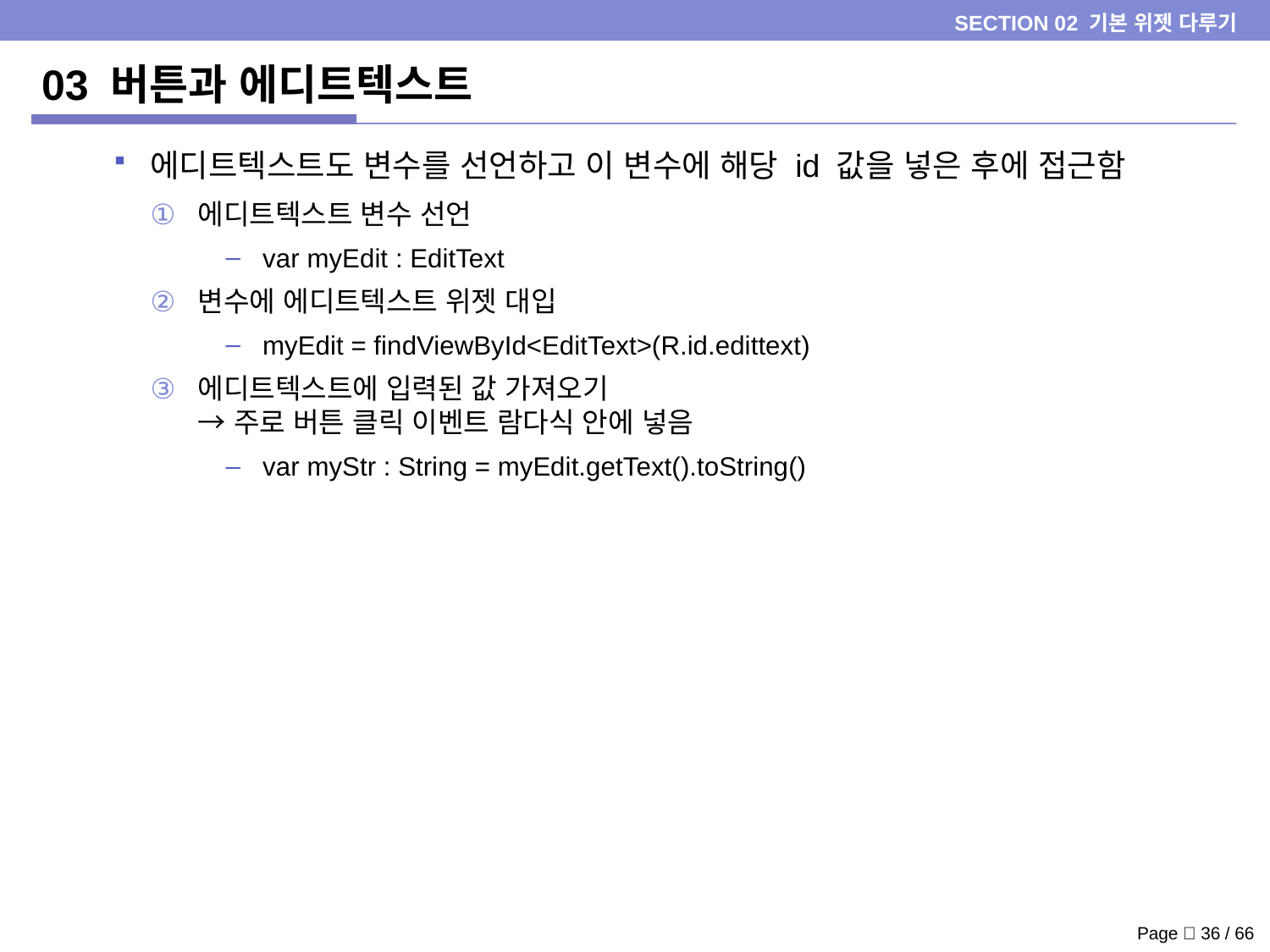

SECTION 02 기본 위젯 다루기
# 03 버튼과 에디트텍스트
에디트텍스트도 변수를 선언하고 이 변수에 해당 id 값을 넣은 후에 접근함
에디트텍스트 변수 선언
var myEdit : EditText
변수에 에디트텍스트 위젯 대입
myEdit = findViewById<EditText>(R.id.edittext)
에디트텍스트에 입력된 값 가져오기
→ 주로 버튼 클릭 이벤트 람다식 안에 넣음
var myStr : String = myEdit.getText().toString()